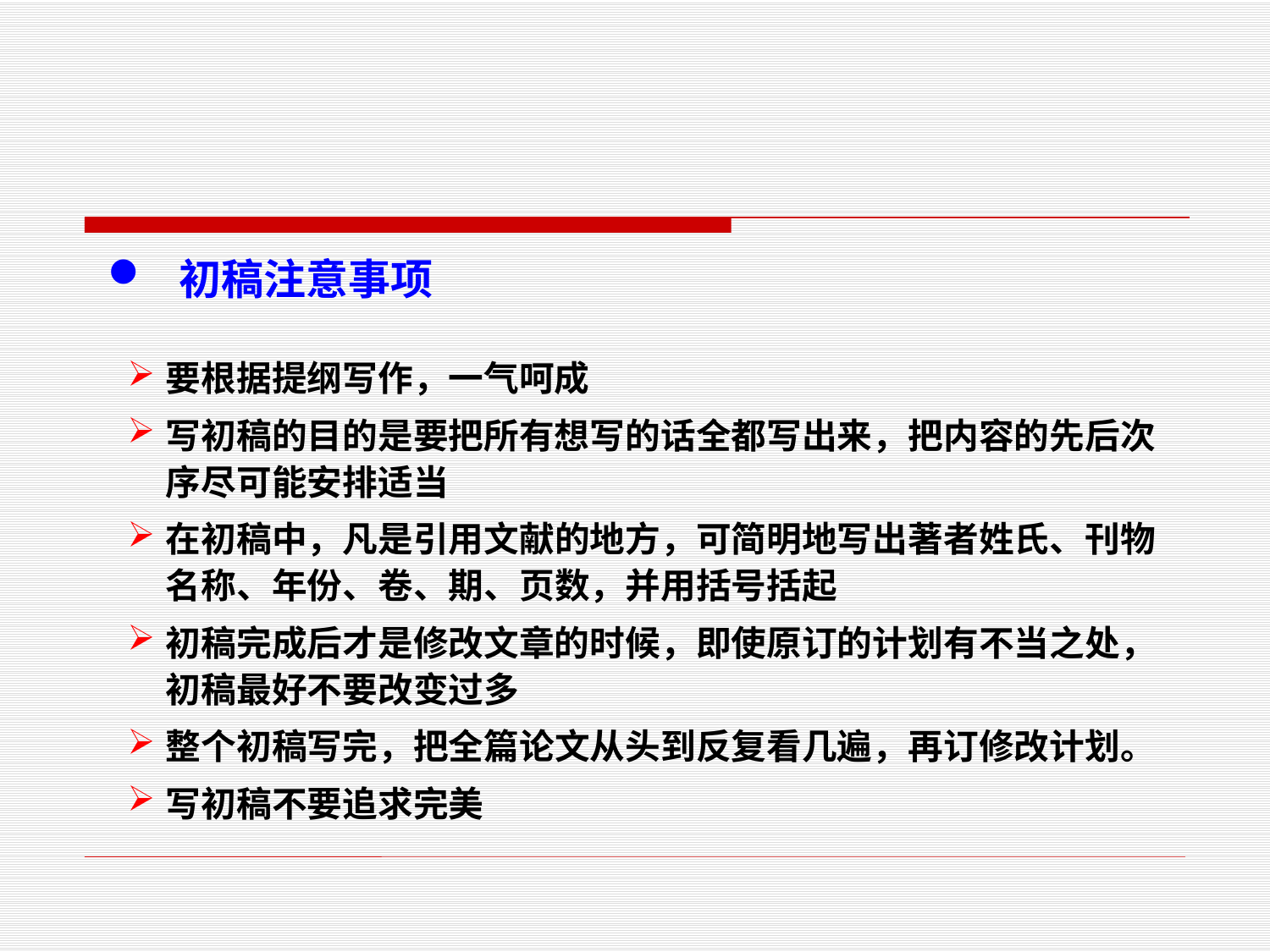

初稿注意事项
要根据提纲写作，一气呵成
写初稿的目的是要把所有想写的话全都写出来，把内容的先后次序尽可能安排适当
在初稿中，凡是引用文献的地方，可简明地写出著者姓氏、刊物名称、年份、卷、期、页数，并用括号括起
初稿完成后才是修改文章的时候，即使原订的计划有不当之处，初稿最好不要改变过多
整个初稿写完，把全篇论文从头到反复看几遍，再订修改计划。
写初稿不要追求完美